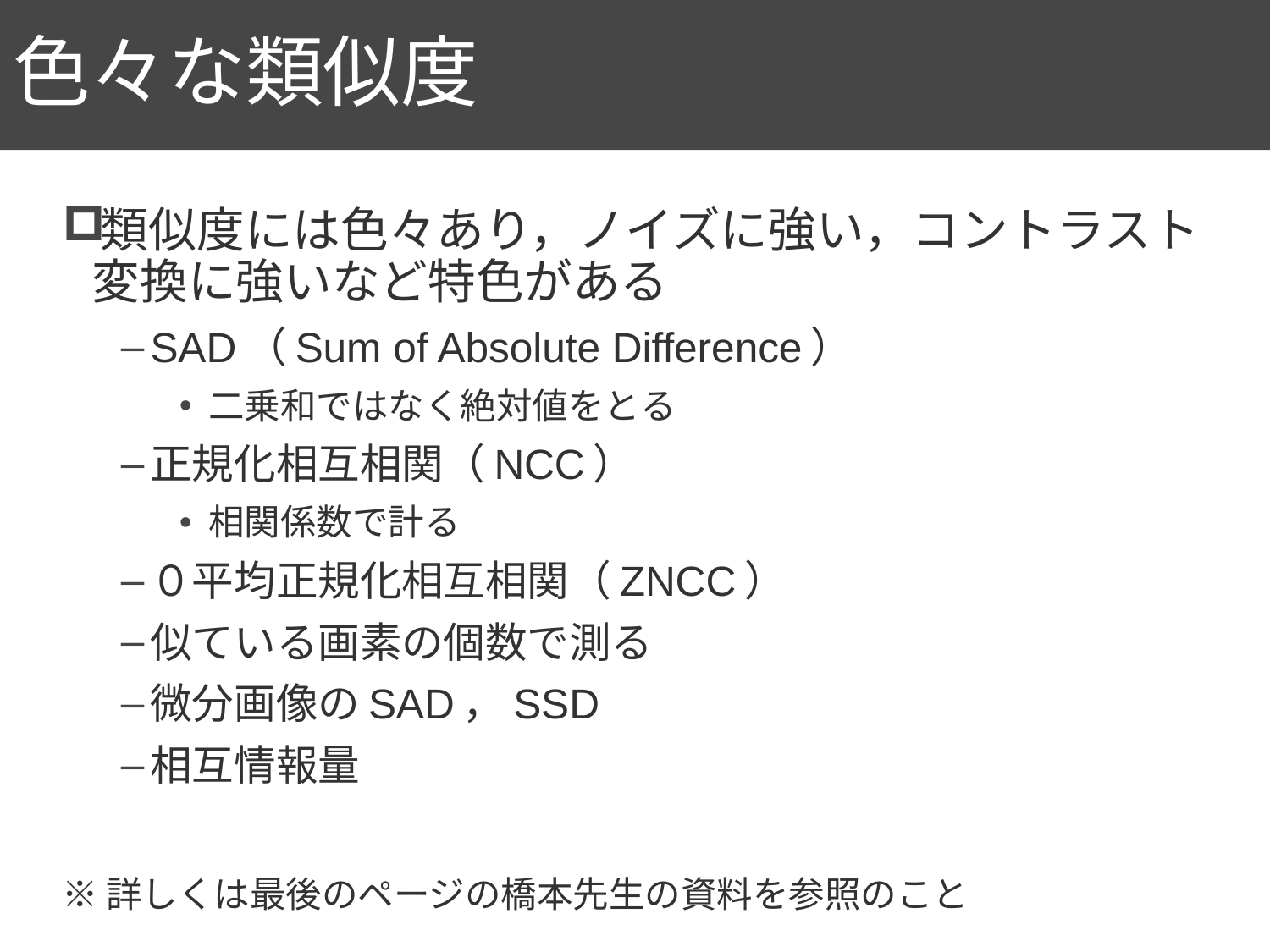

# 色々な類似度
68
類似度には色々あり，ノイズに強い，コントラスト変換に強いなど特色がある
SAD（Sum of Absolute Difference）
二乗和ではなく絶対値をとる
正規化相互相関（NCC）
相関係数で計る
０平均正規化相互相関（ZNCC）
似ている画素の個数で測る
微分画像のSAD，SSD
相互情報量

※詳しくは最後のページの橋本先生の資料を参照のこと